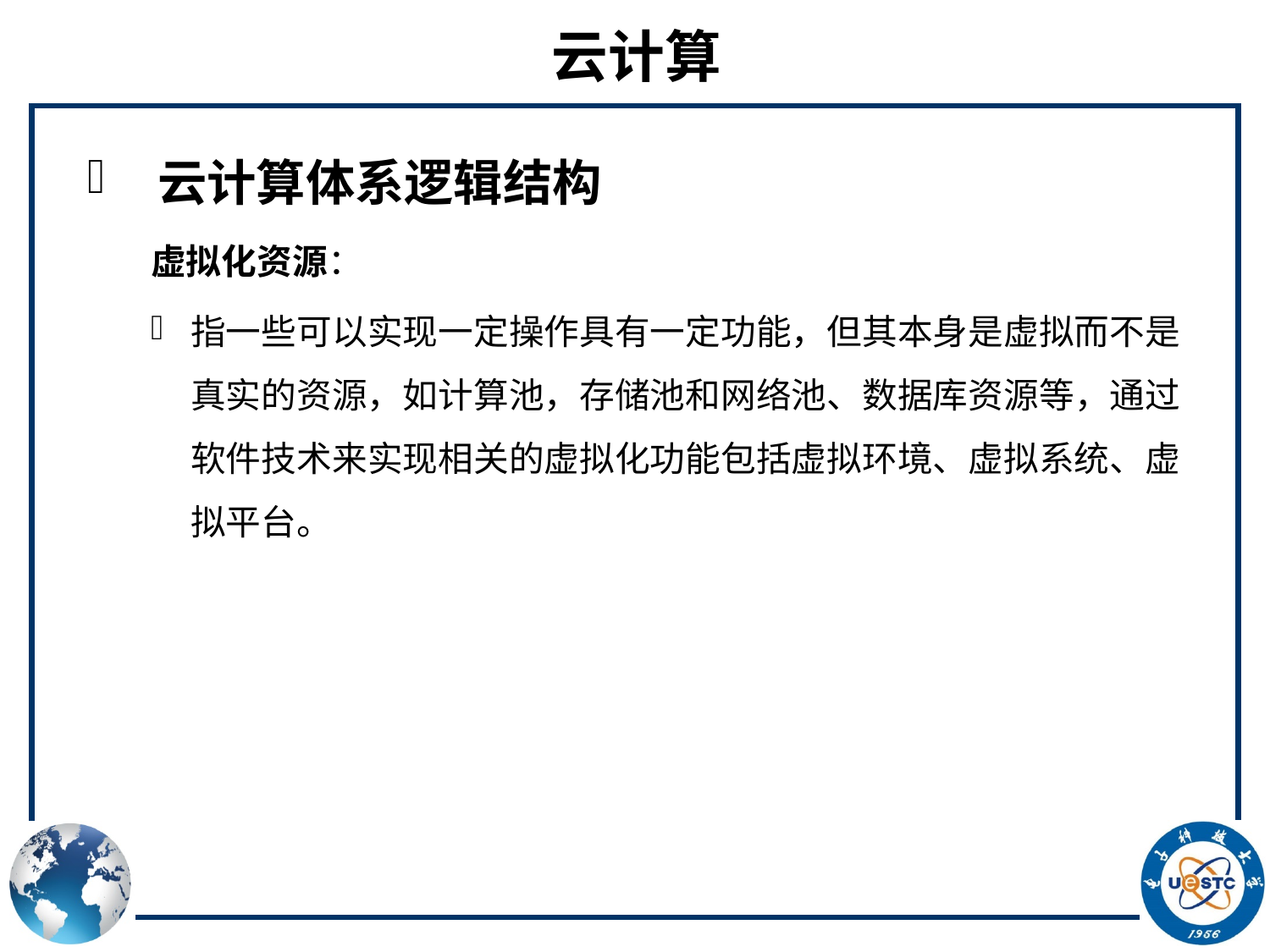

# 云计算
 云计算体系逻辑结构
虚拟化资源：
指一些可以实现一定操作具有一定功能，但其本身是虚拟而不是真实的资源，如计算池，存储池和网络池、数据库资源等，通过软件技术来实现相关的虚拟化功能包括虚拟环境、虚拟系统、虚拟平台。